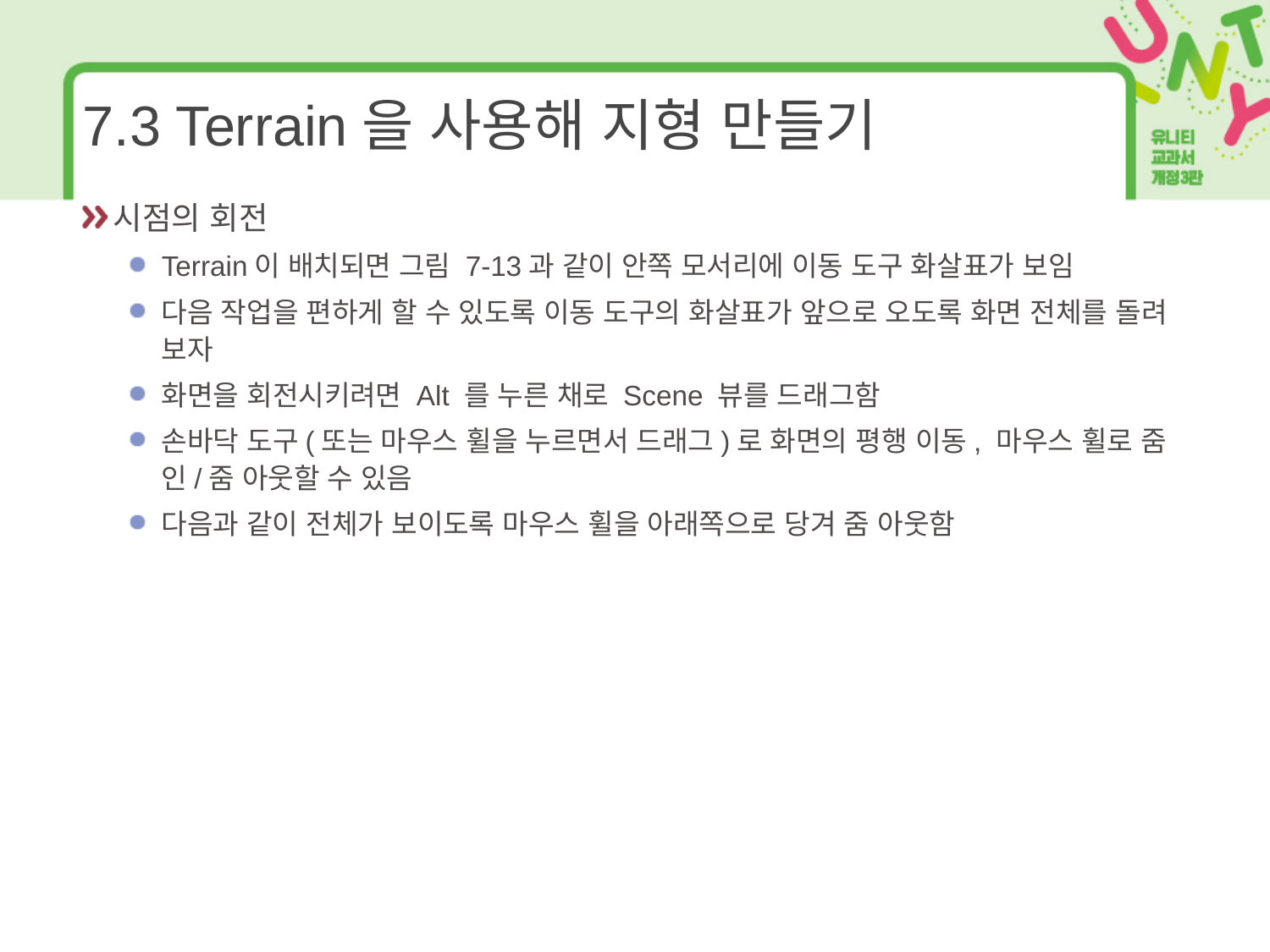

# 7.3 Terrain을 사용해 지형 만들기
시점의 회전
Terrain이 배치되면 그림 7-13과 같이 안쪽 모서리에 이동 도구 화살표가 보임
다음 작업을 편하게 할 수 있도록 이동 도구의 화살표가 앞으로 오도록 화면 전체를 돌려 보자
화면을 회전시키려면 Alt 를 누른 채로 Scene 뷰를 드래그함
손바닥 도구(또는 마우스 휠을 누르면서 드래그)로 화면의 평행 이동, 마우스 휠로 줌 인/줌 아웃할 수 있음
다음과 같이 전체가 보이도록 마우스 휠을 아래쪽으로 당겨 줌 아웃함